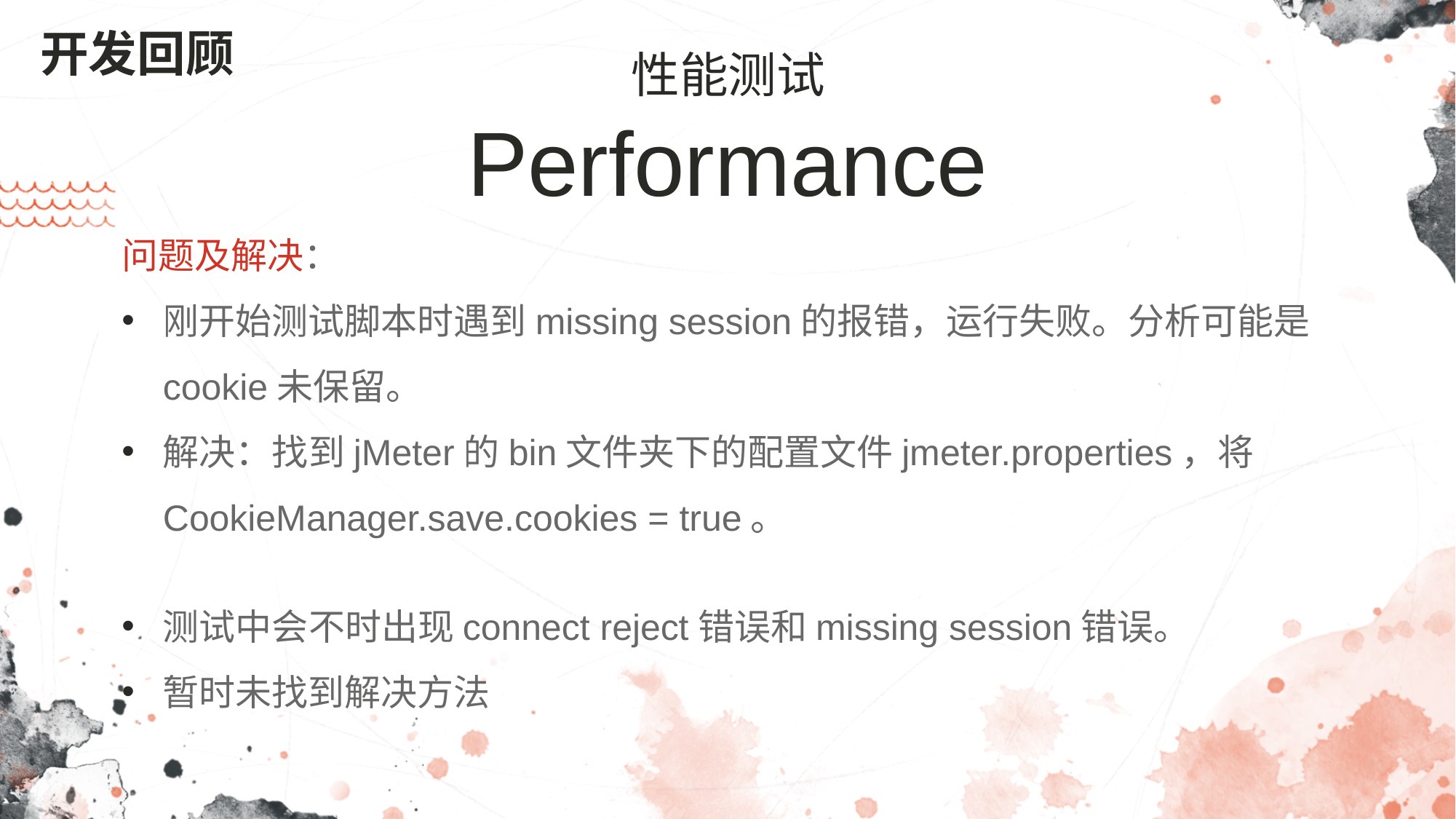

开发回顾
性能测试
Performance
问题及解决：
刚开始测试脚本时遇到missing session的报错，运行失败。分析可能是cookie未保留。
解决：找到jMeter的bin文件夹下的配置文件jmeter.properties，将CookieManager.save.cookies = true。

测试中会不时出现connect reject错误和missing session错误。
暂时未找到解决方法